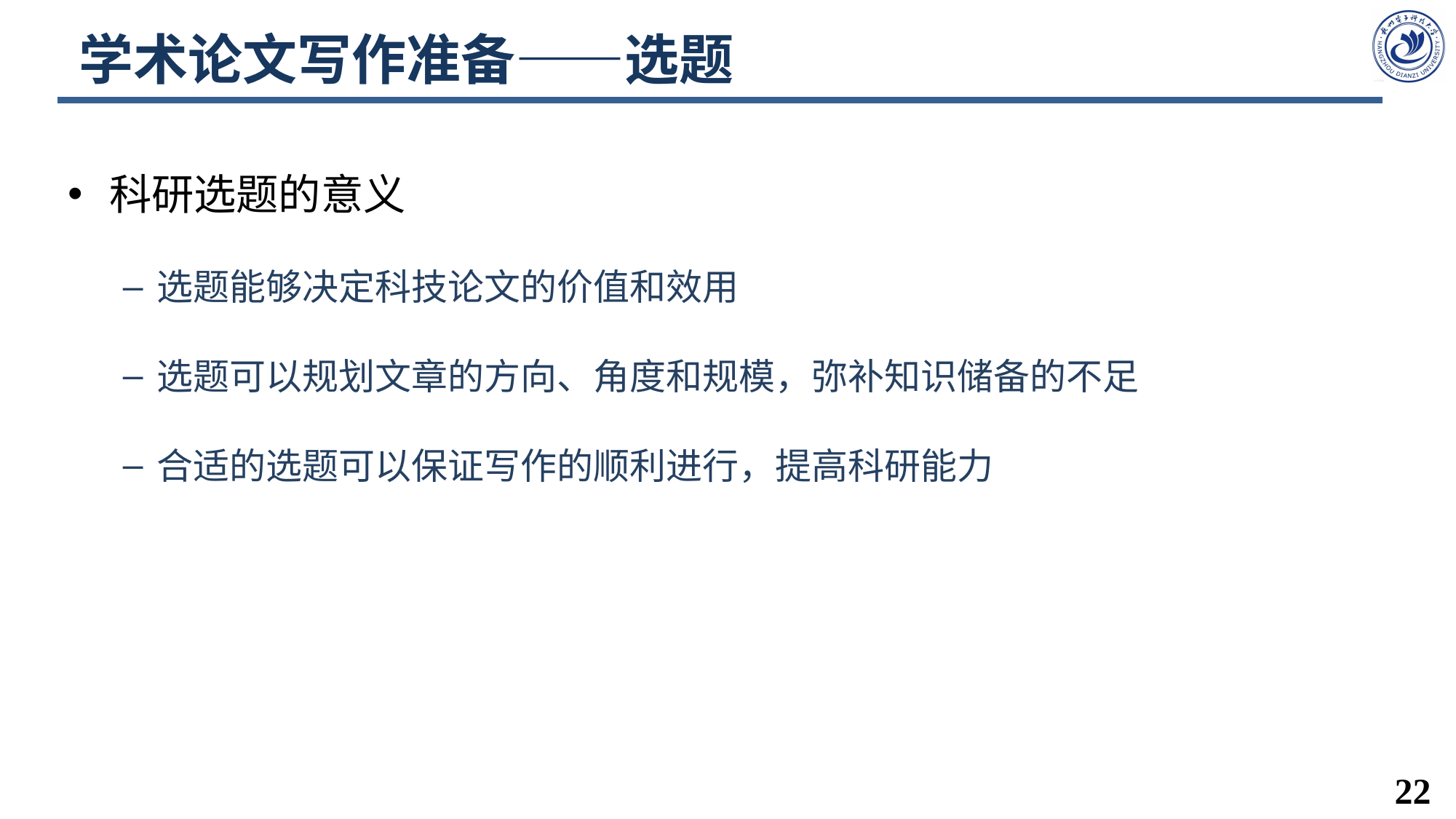

# 学术论文写作准备——选题
科研选题的意义
选题能够决定科技论文的价值和效用
选题可以规划文章的方向、角度和规模，弥补知识储备的不足
合适的选题可以保证写作的顺利进行，提高科研能力
22